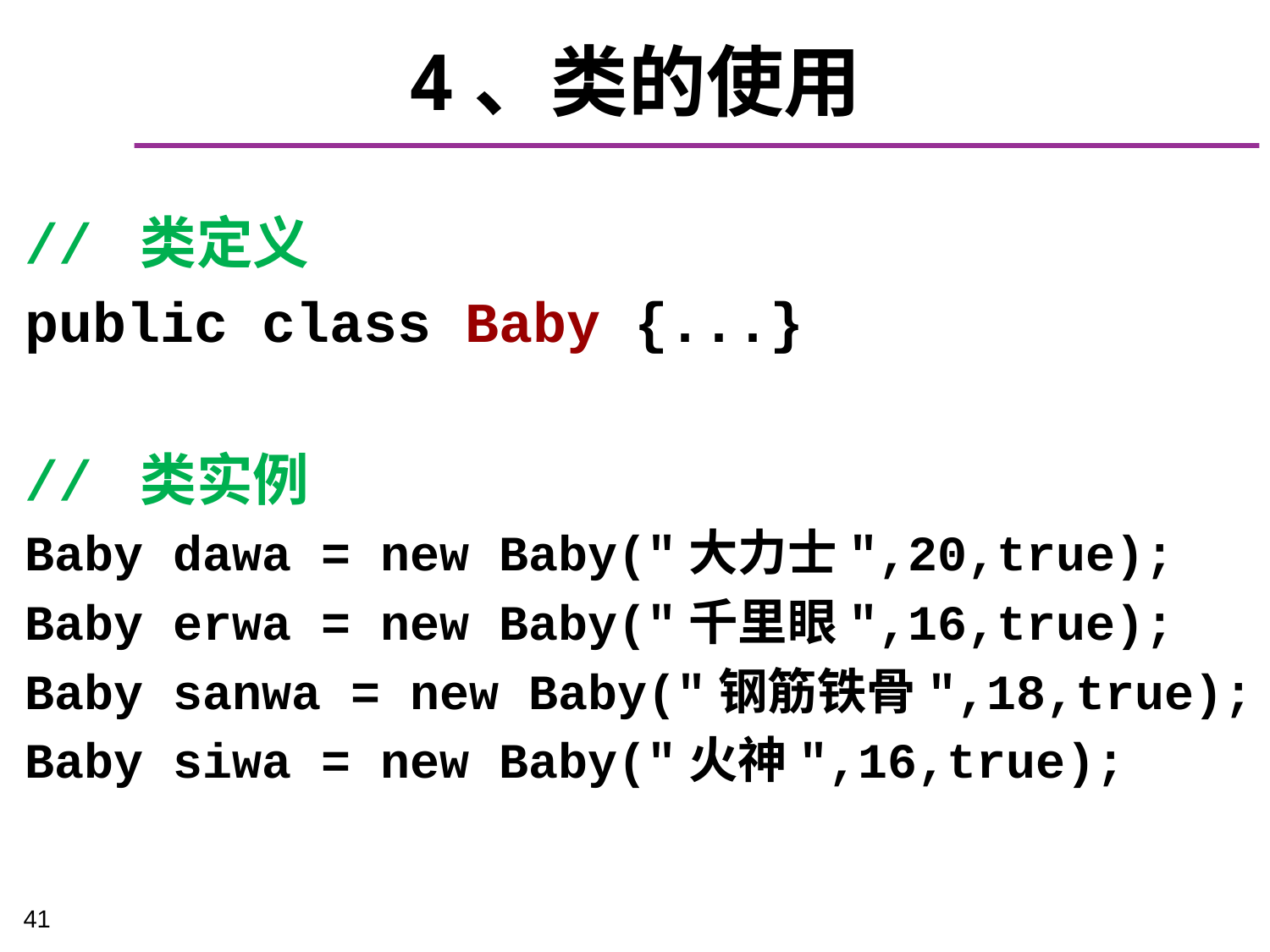

# 4、类的使用
// 类定义
public class Baby {...}

// 类实例
Baby dawa = new Baby("大力士",20,true);
Baby erwa = new Baby("千里眼",16,true);
Baby sanwa = new Baby("钢筋铁骨",18,true);
Baby siwa = new Baby("火神",16,true);

41